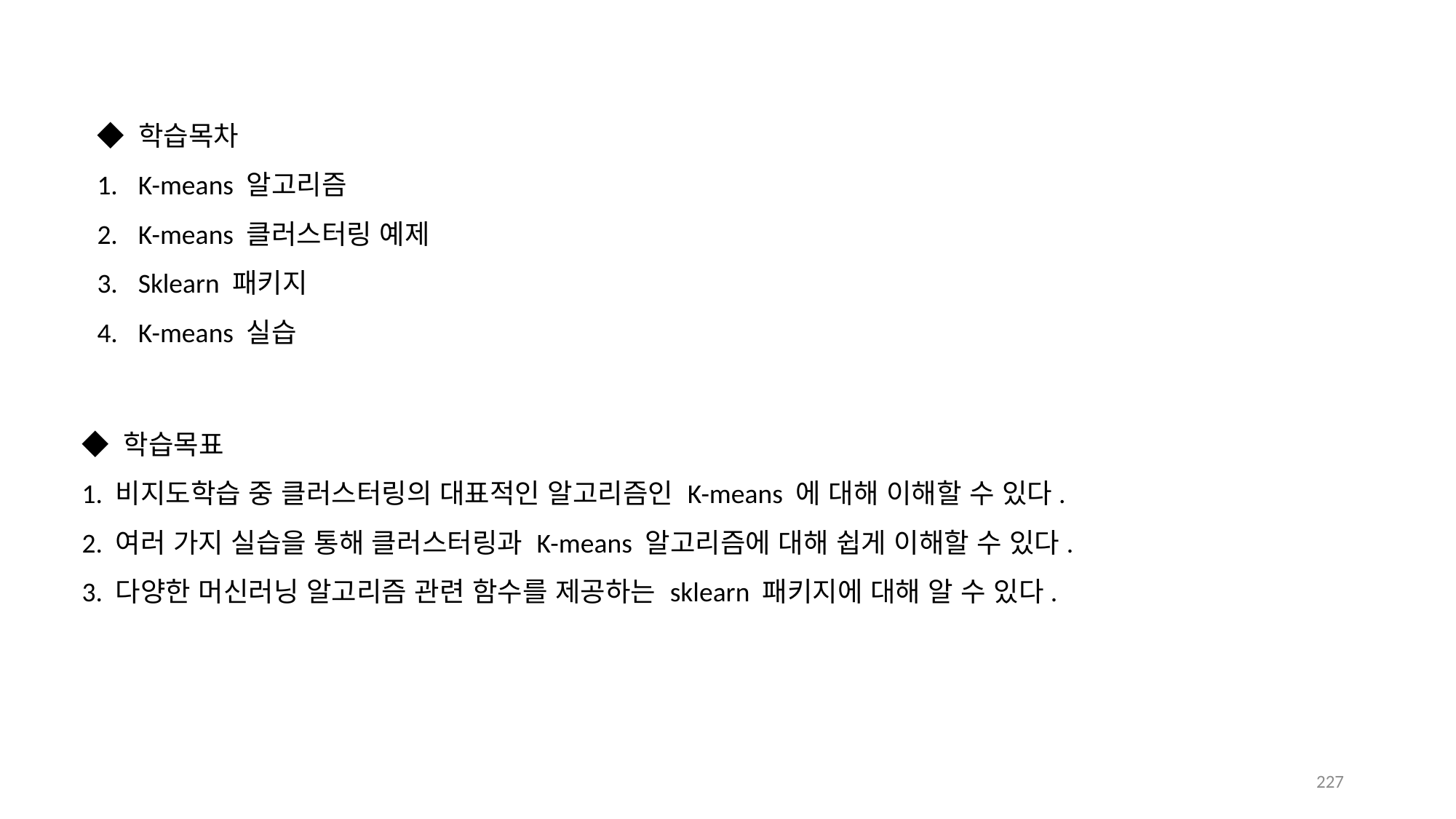

◆ 학습목차
K-means 알고리즘
K-means 클러스터링 예제
Sklearn 패키지
K-means 실습
◆ 학습목표
1. 비지도학습 중 클러스터링의 대표적인 알고리즘인 K-means 에 대해 이해할 수 있다.
2. 여러 가지 실습을 통해 클러스터링과 K-means 알고리즘에 대해 쉽게 이해할 수 있다.
3. 다양한 머신러닝 알고리즘 관련 함수를 제공하는 sklearn 패키지에 대해 알 수 있다.
227